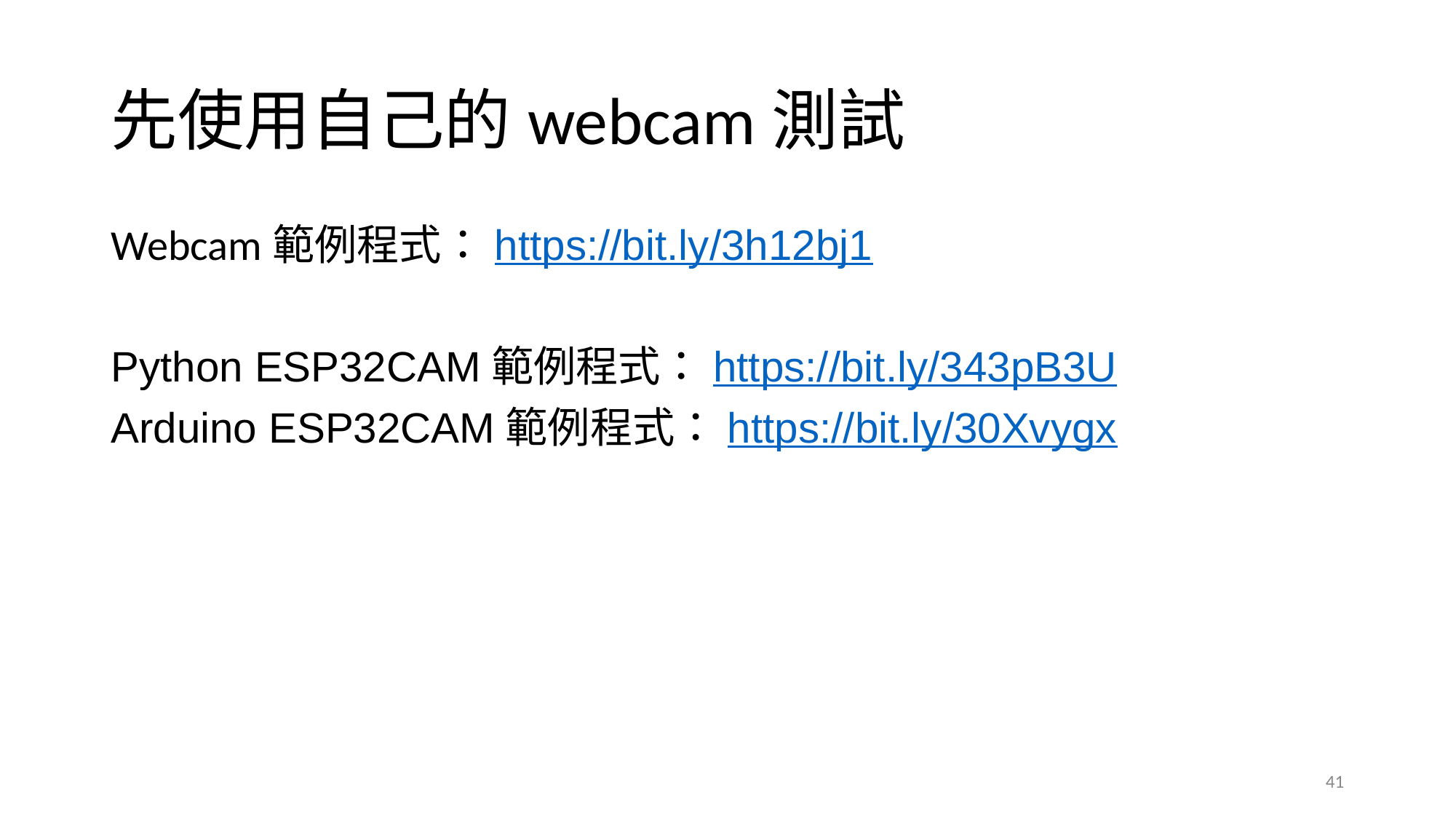

# 先使用自己的webcam測試
Webcam範例程式：https://bit.ly/3h12bj1

Python ESP32CAM範例程式：https://bit.ly/343pB3U
Arduino ESP32CAM範例程式：https://bit.ly/30Xvygx

41